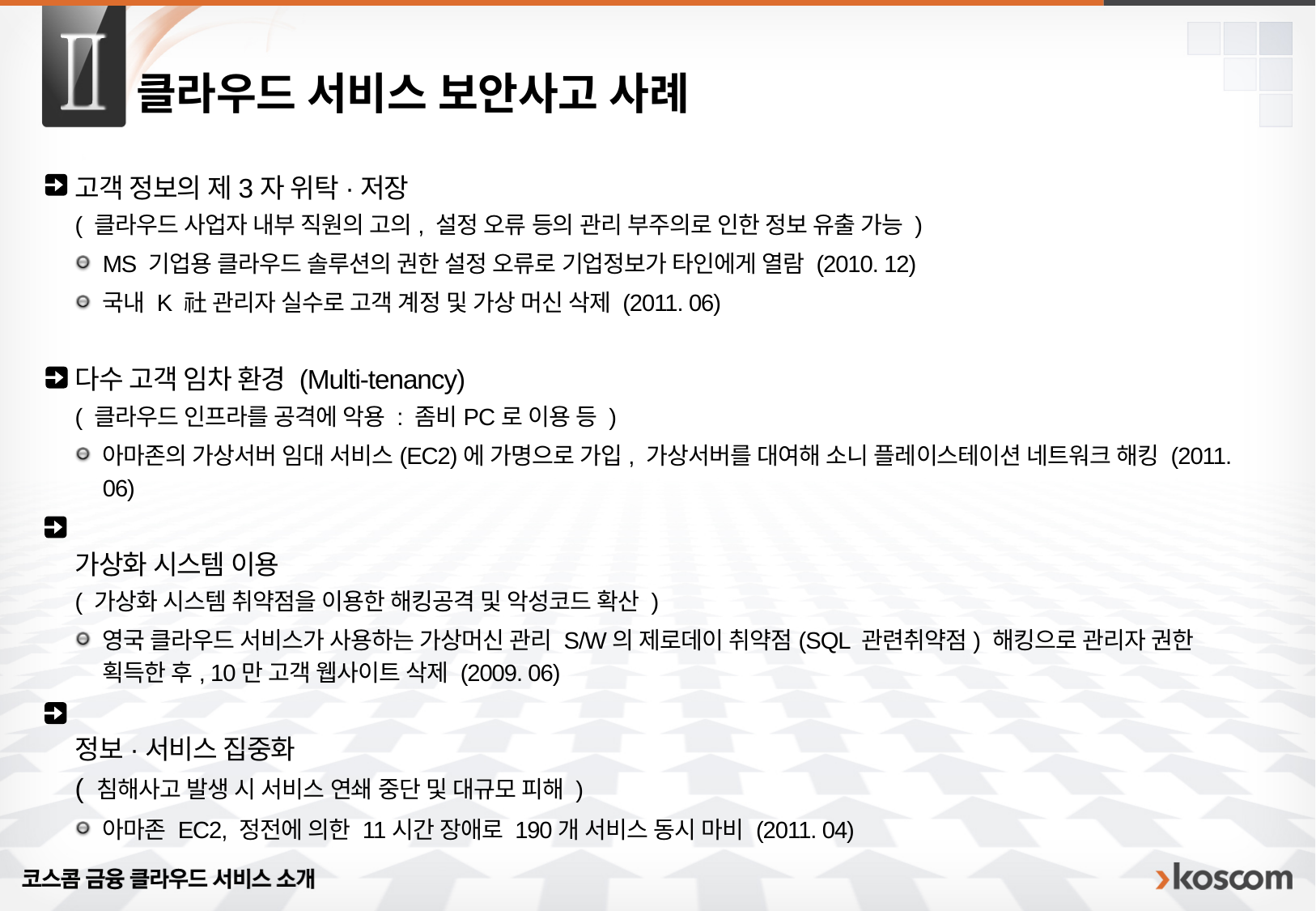

# 클라우드 서비스 보안사고 사례
고객 정보의 제3자 위탁·저장
( 클라우드 사업자 내부 직원의 고의, 설정 오류 등의 관리 부주의로 인한 정보 유출 가능 )
MS 기업용 클라우드 솔루션의 권한 설정 오류로 기업정보가 타인에게 열람 (2010. 12)
국내 K 社 관리자 실수로 고객 계정 및 가상 머신 삭제 (2011. 06)

다수 고객 임차 환경 (Multi-tenancy)
( 클라우드 인프라를 공격에 악용 : 좀비PC로 이용 등 )
아마존의 가상서버 임대 서비스(EC2)에 가명으로 가입, 가상서버를 대여해 소니 플레이스테이션 네트워크 해킹 (2011. 06)

가상화 시스템 이용
( 가상화 시스템 취약점을 이용한 해킹공격 및 악성코드 확산 )
영국 클라우드 서비스가 사용하는 가상머신 관리 S/W의 제로데이 취약점(SQL 관련취약점) 해킹으로 관리자 권한 획득한 후, 10만 고객 웹사이트 삭제 (2009. 06)

정보·서비스 집중화
( 침해사고 발생 시 서비스 연쇄 중단 및 대규모 피해 )
아마존 EC2, 정전에 의한 11시간 장애로 190개 서비스 동시 마비 (2011. 04)